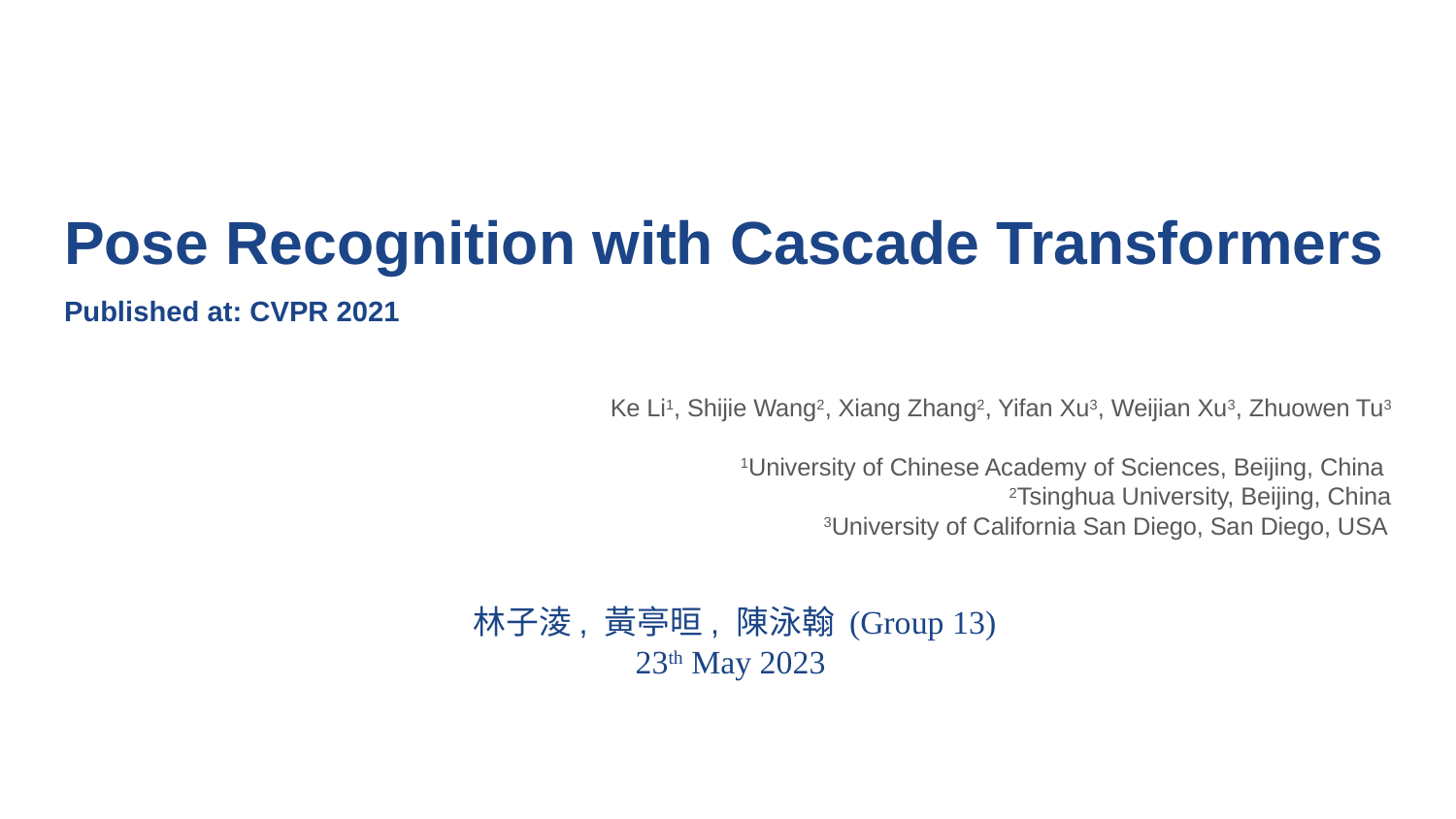

# Pose Recognition with Cascade Transformers
Published at: CVPR 2021
Ke Li1, Shijie Wang2, Xiang Zhang2, Yifan Xu3, Weijian Xu3, Zhuowen Tu3

1University of Chinese Academy of Sciences, Beijing, China
2Tsinghua University, Beijing, China
3University of California San Diego, San Diego, USA
林子淩, 黃亭晅, 陳泳翰 (Group 13)
23th May 2023